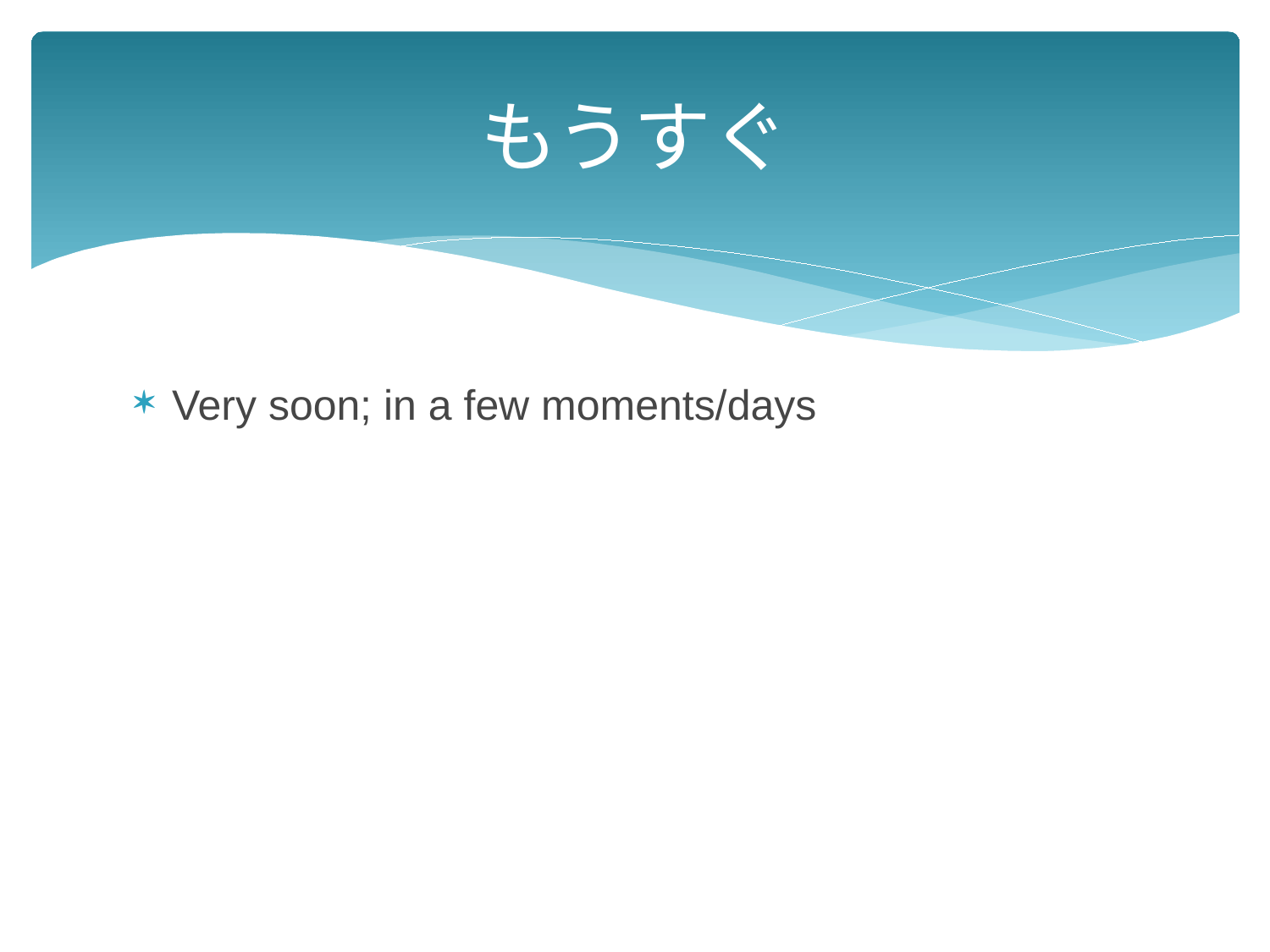

# もうすぐ
Very soon; in a few moments/days